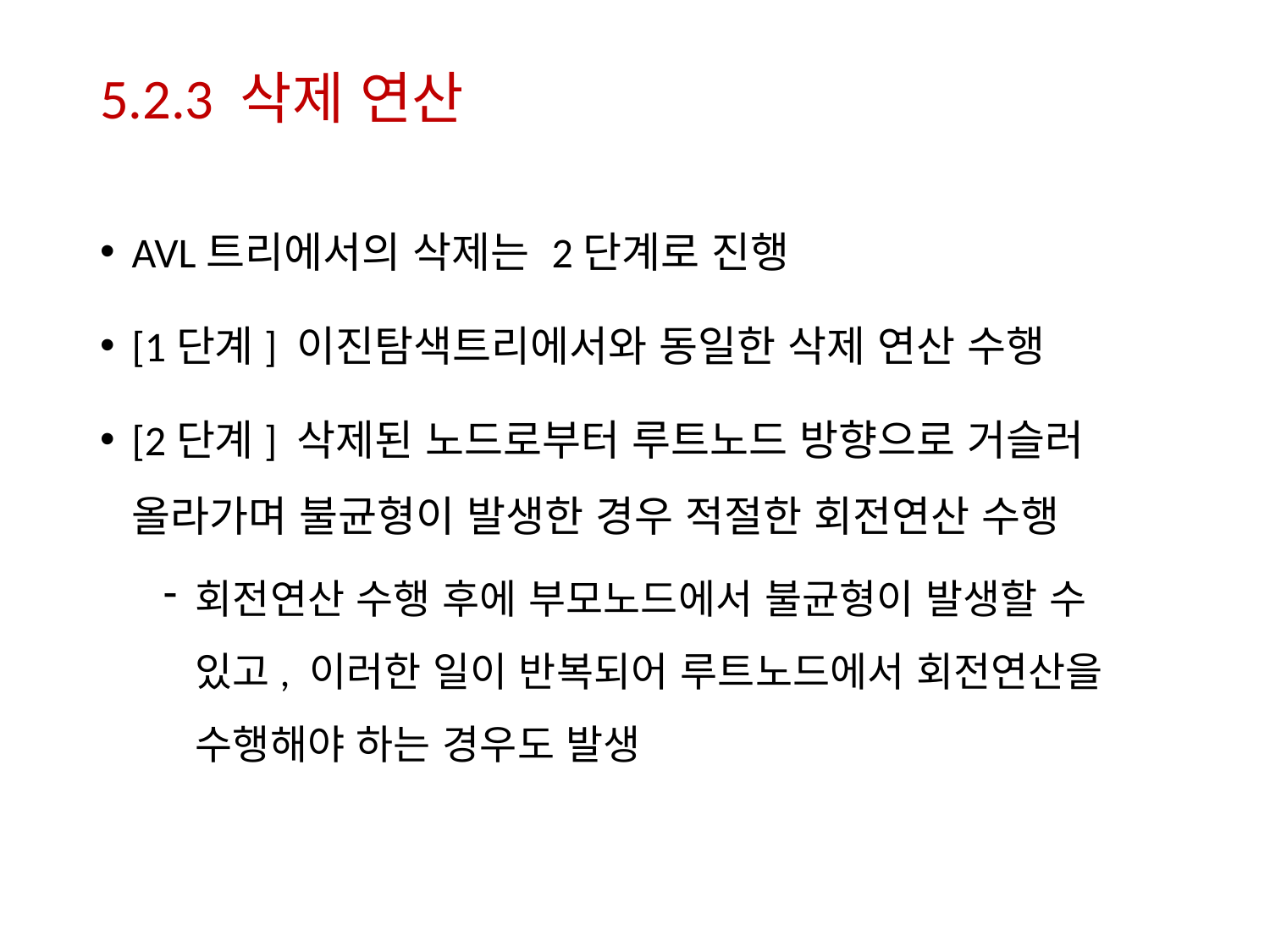

# 5.2.3 삭제 연산
AVL트리에서의 삭제는 2단계로 진행
[1단계] 이진탐색트리에서와 동일한 삭제 연산 수행
[2단계] 삭제된 노드로부터 루트노드 방향으로 거슬러 올라가며 불균형이 발생한 경우 적절한 회전연산 수행
회전연산 수행 후에 부모노드에서 불균형이 발생할 수 있고, 이러한 일이 반복되어 루트노드에서 회전연산을 수행해야 하는 경우도 발생